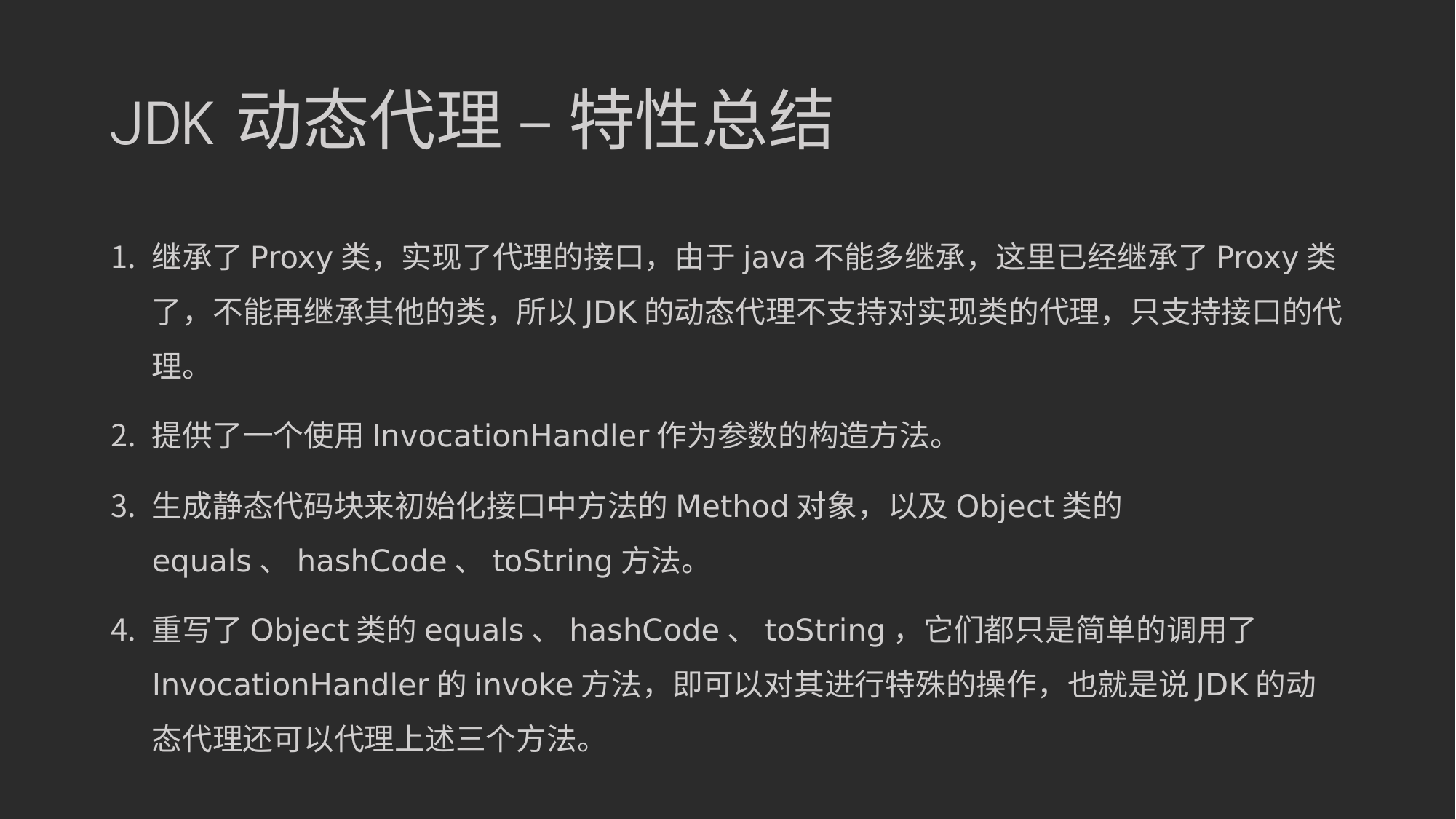

JDK动态代理 – 特性总结
继承了Proxy类，实现了代理的接口，由于java不能多继承，这里已经继承了Proxy类了，不能再继承其他的类，所以JDK的动态代理不支持对实现类的代理，只支持接口的代理。
提供了一个使用InvocationHandler作为参数的构造方法。
生成静态代码块来初始化接口中方法的Method对象，以及Object类的equals、hashCode、toString方法。
重写了Object类的equals、hashCode、toString，它们都只是简单的调用了InvocationHandler的invoke方法，即可以对其进行特殊的操作，也就是说JDK的动态代理还可以代理上述三个方法。